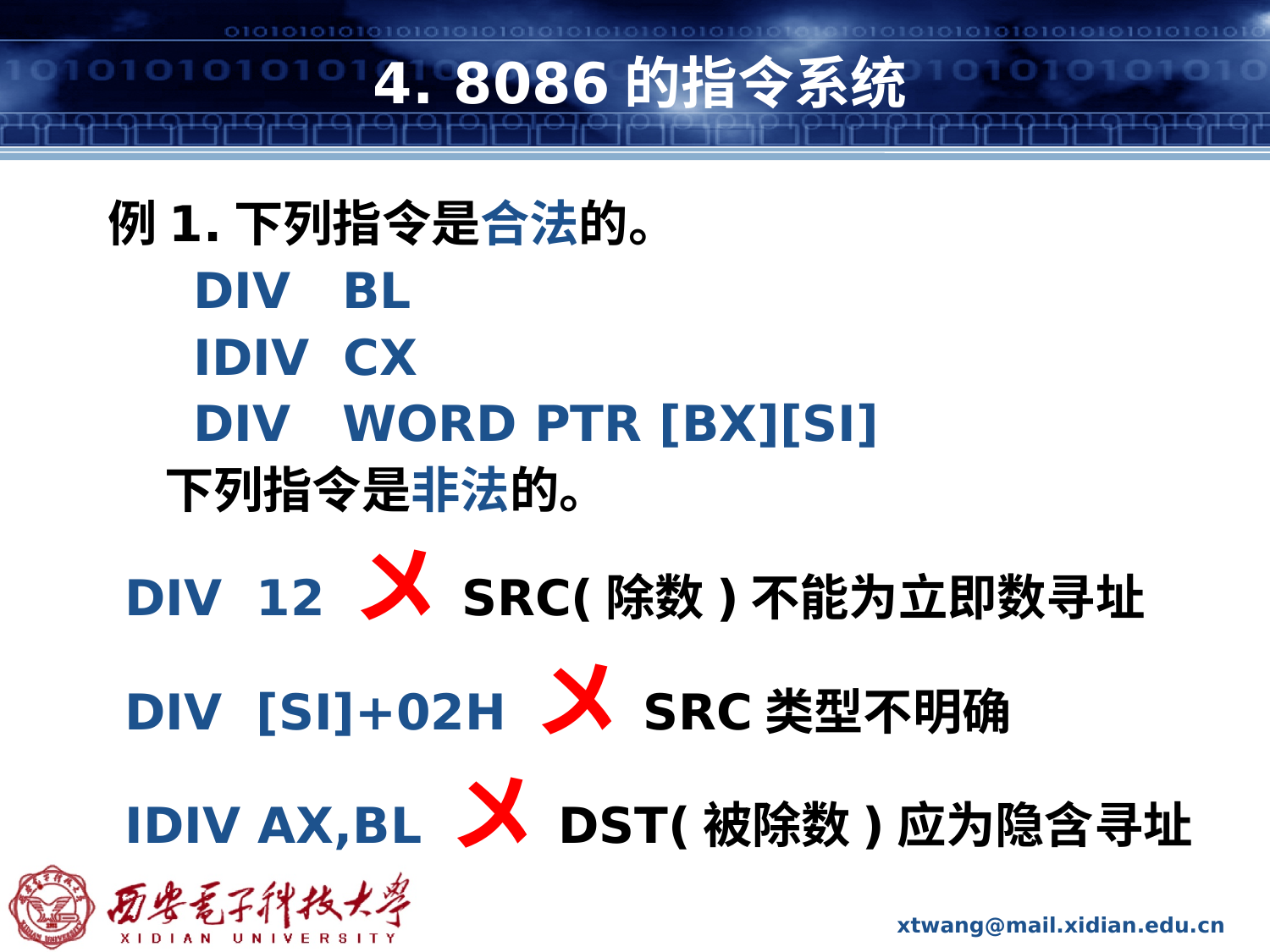

# 4. 8086的指令系统
例1.下列指令是合法的。
     DIV   BL
     IDIV  CX
     DIV   WORD PTR [BX][SI]
    下列指令是非法的。
 DIV  12 〤 SRC(除数)不能为立即数寻址
 DIV  [SI]+02H 〤 SRC类型不明确
 IDIV AX,BL 〤 DST(被除数)应为隐含寻址